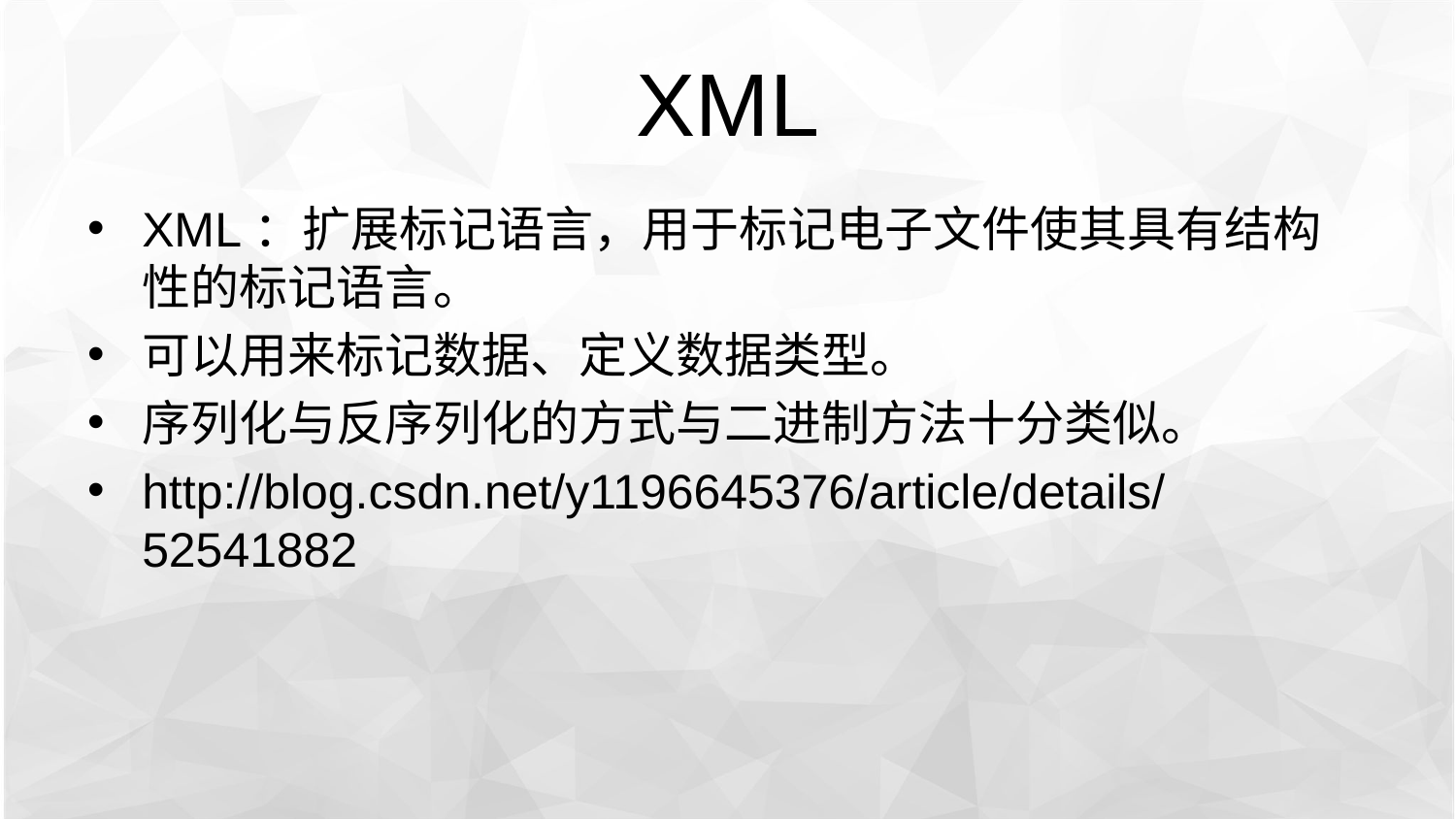

# XML
XML：扩展标记语言，用于标记电子文件使其具有结构性的标记语言。
可以用来标记数据、定义数据类型。
序列化与反序列化的方式与二进制方法十分类似。
http://blog.csdn.net/y1196645376/article/details/52541882